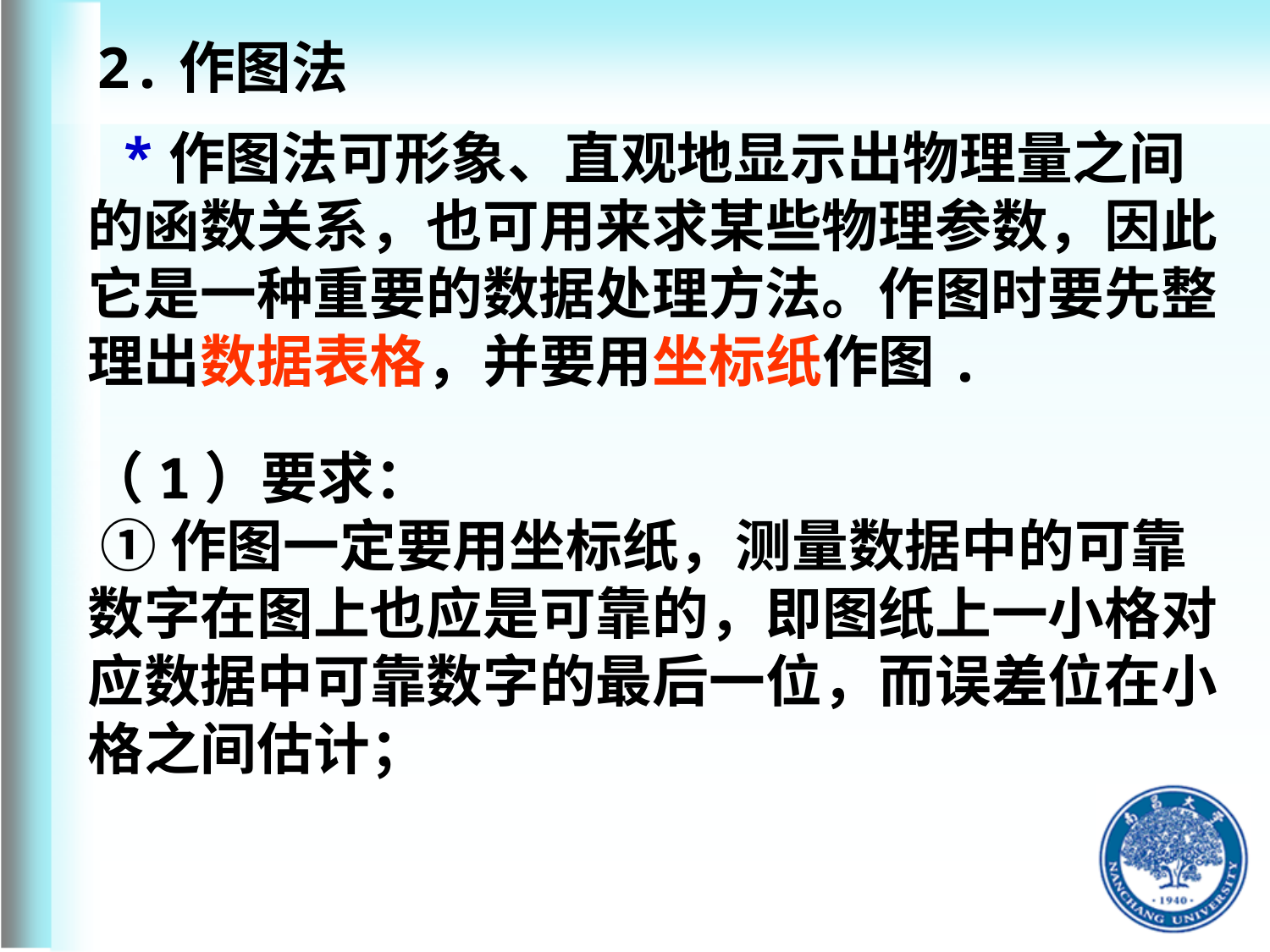

2.作图法
 *作图法可形象、直观地显示出物理量之间的函数关系，也可用来求某些物理参数，因此它是一种重要的数据处理方法。作图时要先整理出数据表格，并要用坐标纸作图.
（1）要求：
 ①作图一定要用坐标纸，测量数据中的可靠数字在图上也应是可靠的，即图纸上一小格对应数据中可靠数字的最后一位，而误差位在小格之间估计；